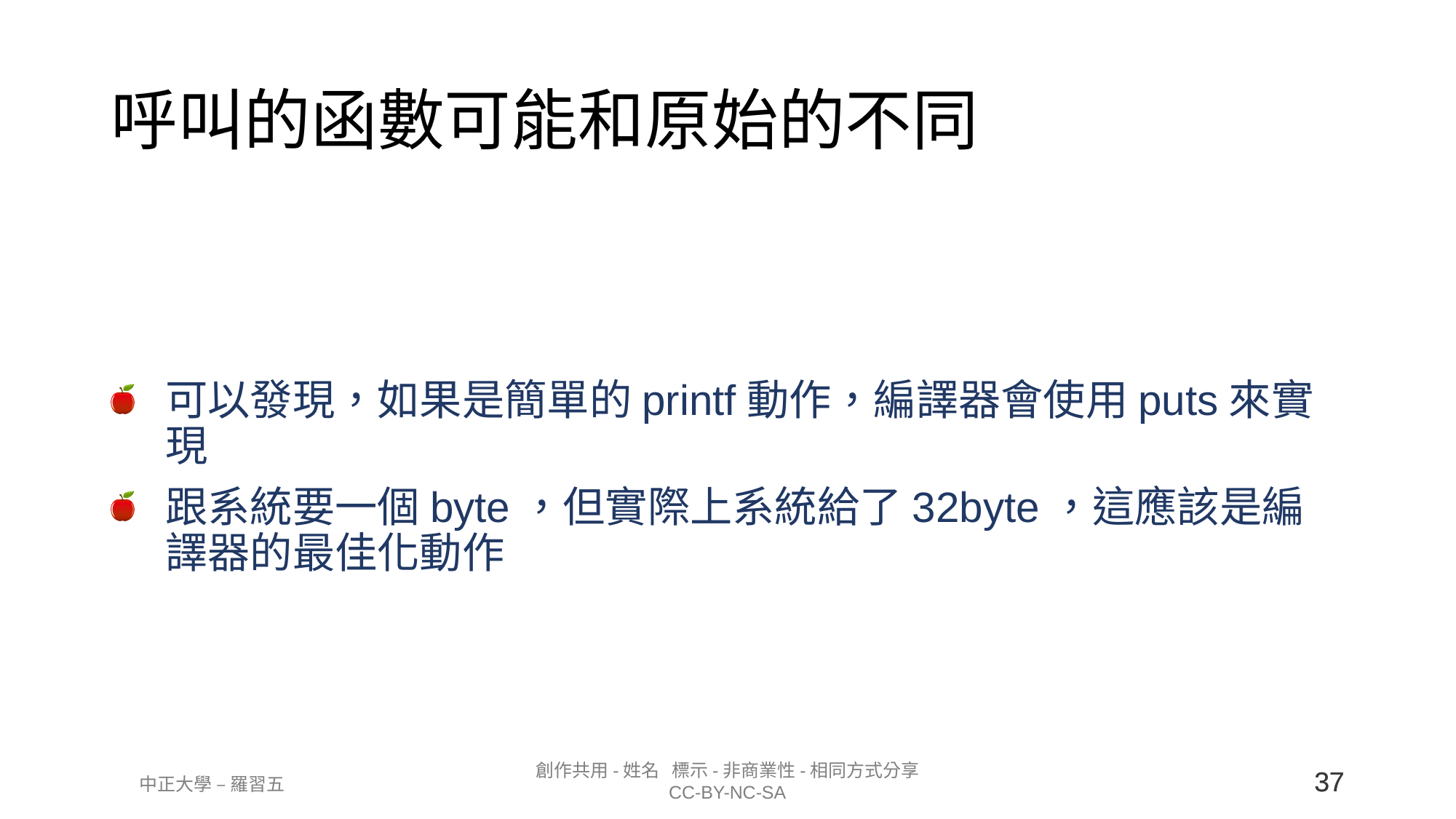

# 呼叫的函數可能和原始的不同
可以發現，如果是簡單的printf動作，編譯器會使用puts來實現
跟系統要一個byte，但實際上系統給了32byte，這應該是編譯器的最佳化動作